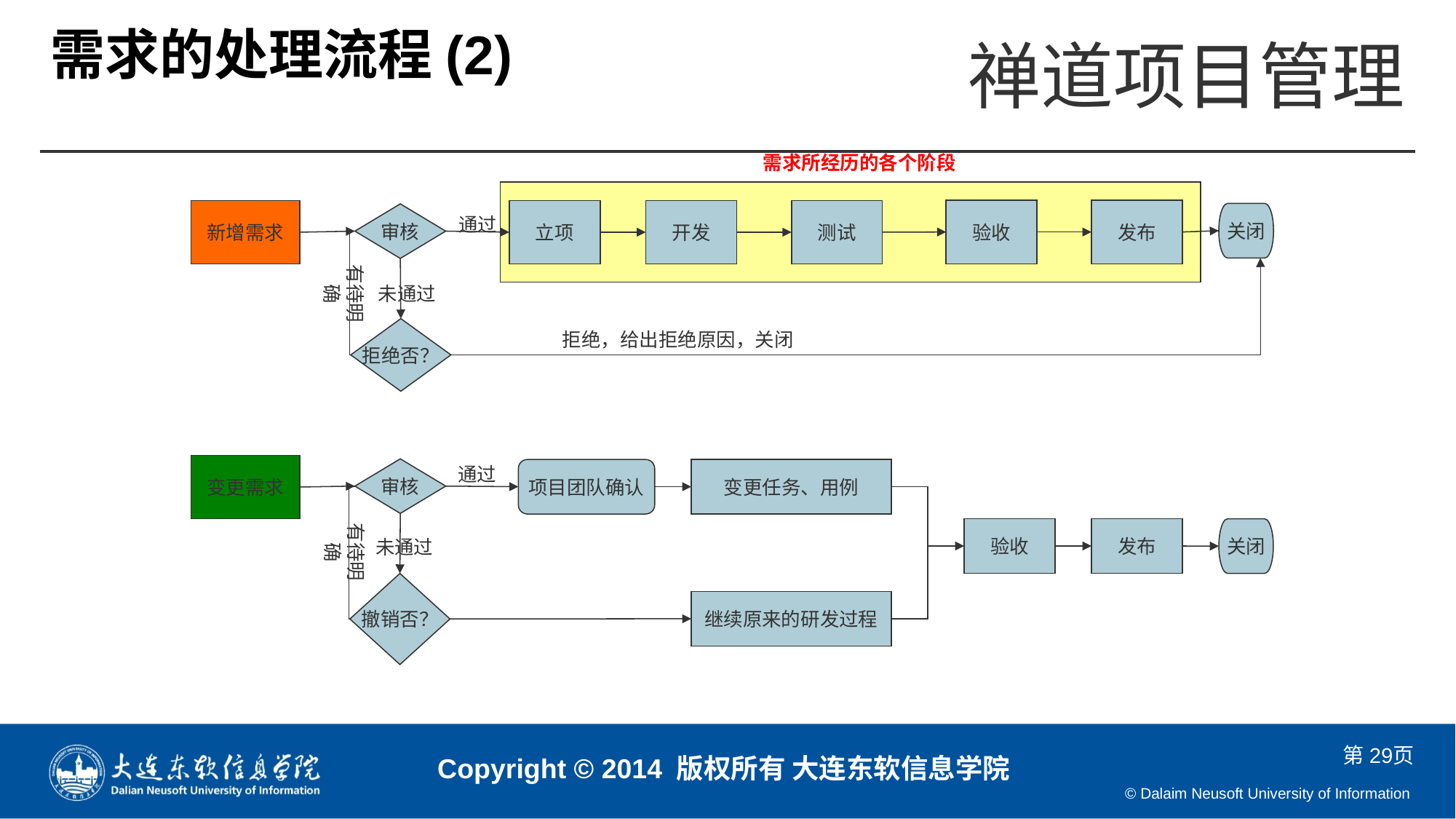

# 需求的处理流程(2)

需求所经历的各个阶段

验收
发布
新增需求
立项
开发
测试
关闭
审核
通过
有待明确
未通过
拒绝否？
拒绝，给出拒绝原因，关闭
变更需求
通过
审核
项目团队确认
变更任务、用例
有待明确
验收
发布
关闭
未通过
撤销否？
继续原来的研发过程